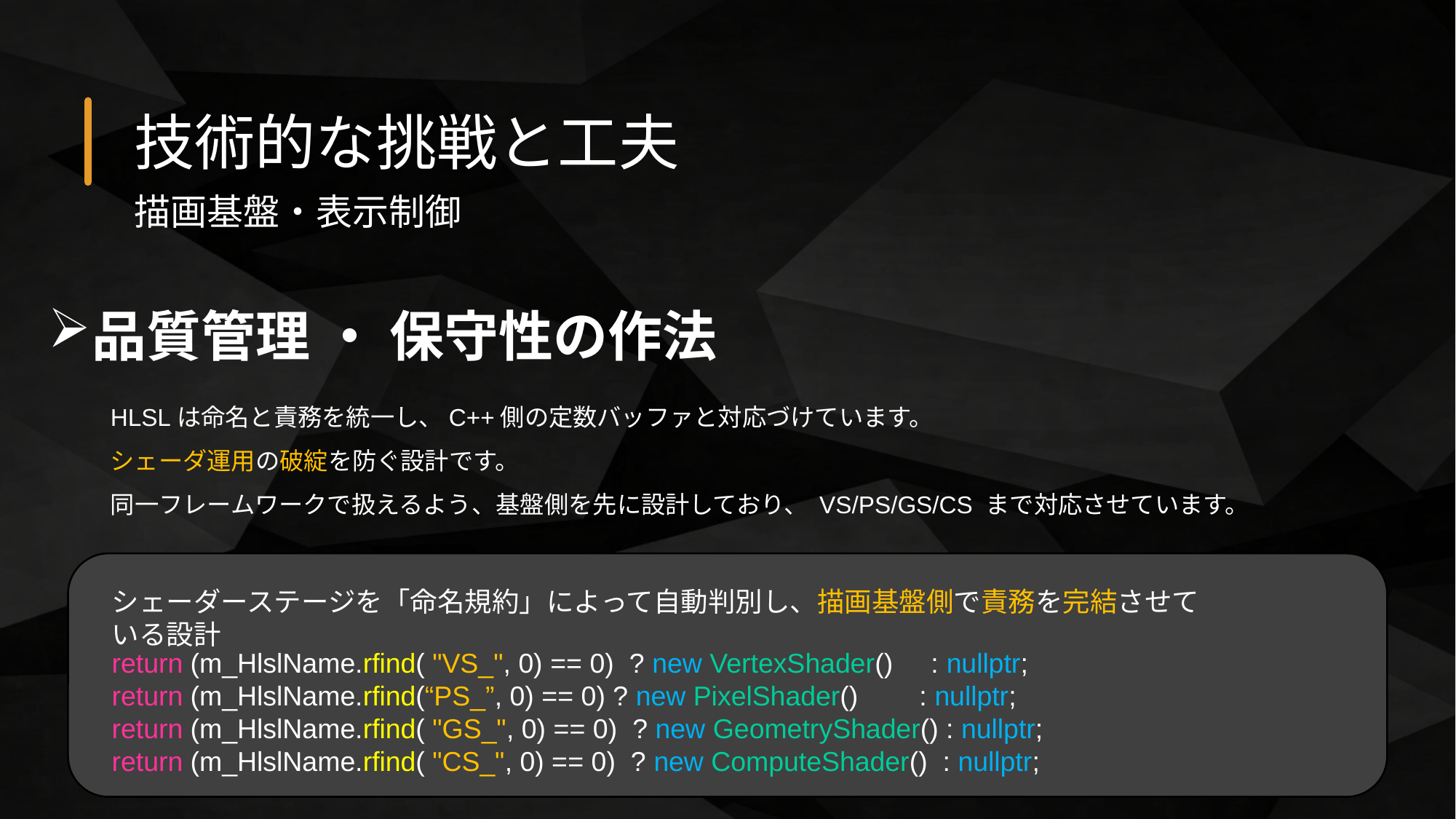

技術的な挑戦と工夫
描画基盤・表示制御
品質管理 ・ 保守性の作法

HLSLは命名と責務を統一し、C++側の定数バッファと対応づけています。
シェーダ運用の破綻を防ぐ設計です。
同一フレームワークで扱えるよう、基盤側を先に設計しており、 VS/PS/GS/CS まで対応させています。

return (m_HlslName.rfind( "VS_", 0) == 0)  ? new VertexShader()     : nullptr;
return (m_HlslName.rfind(“PS_”, 0) == 0) ? new PixelShader()        : nullptr;
return (m_HlslName.rfind( "GS_", 0) == 0)  ? new GeometryShader() : nullptr;
return (m_HlslName.rfind( "CS_", 0) == 0)  ? new ComputeShader()  : nullptr;
シェーダーステージを「命名規約」によって自動判別し、描画基盤側で責務を完結させている設計